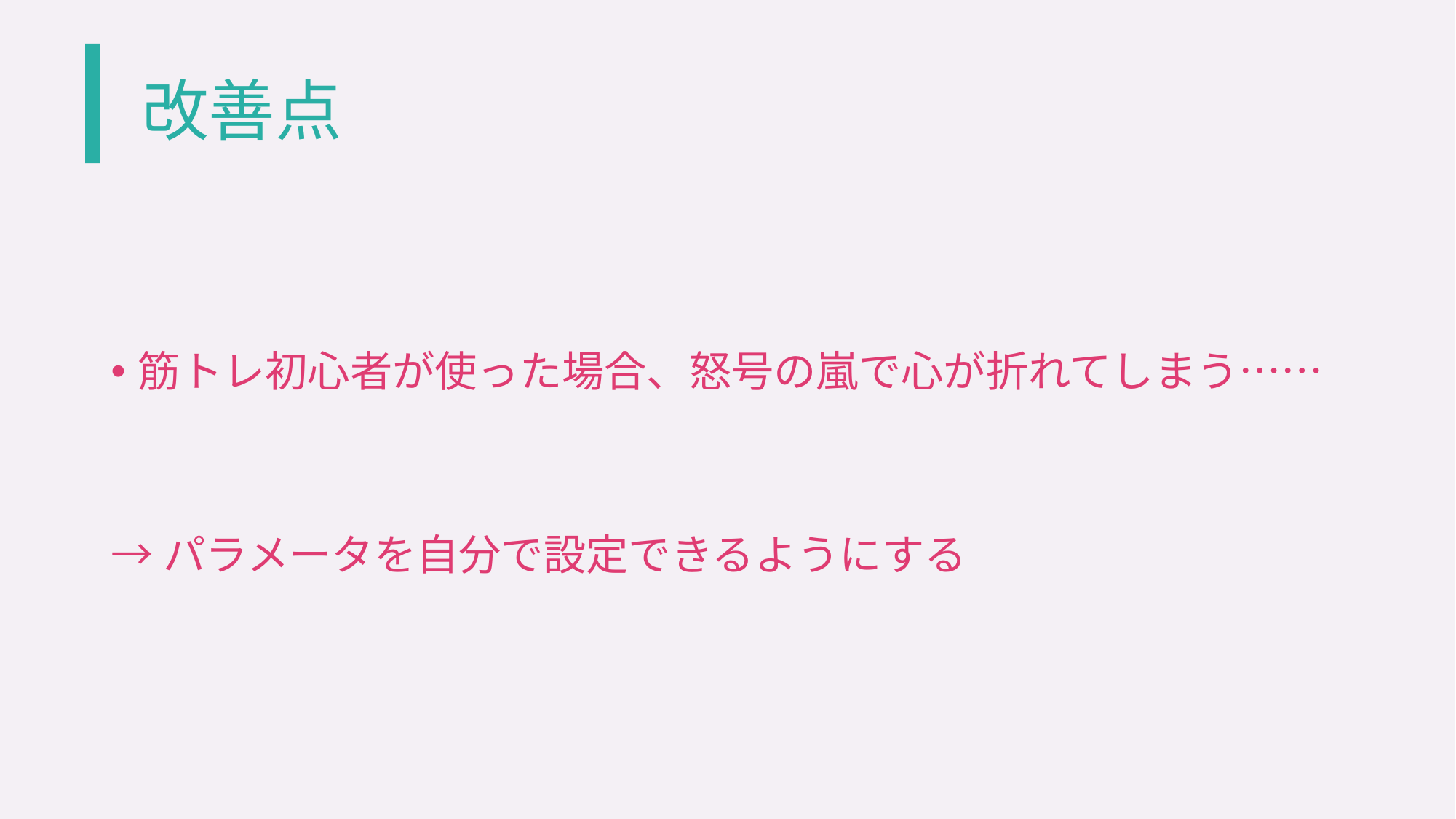

# 改善点

筋トレ初心者が使った場合、怒号の嵐で心が折れてしまう……

→パラメータを自分で設定できるようにする